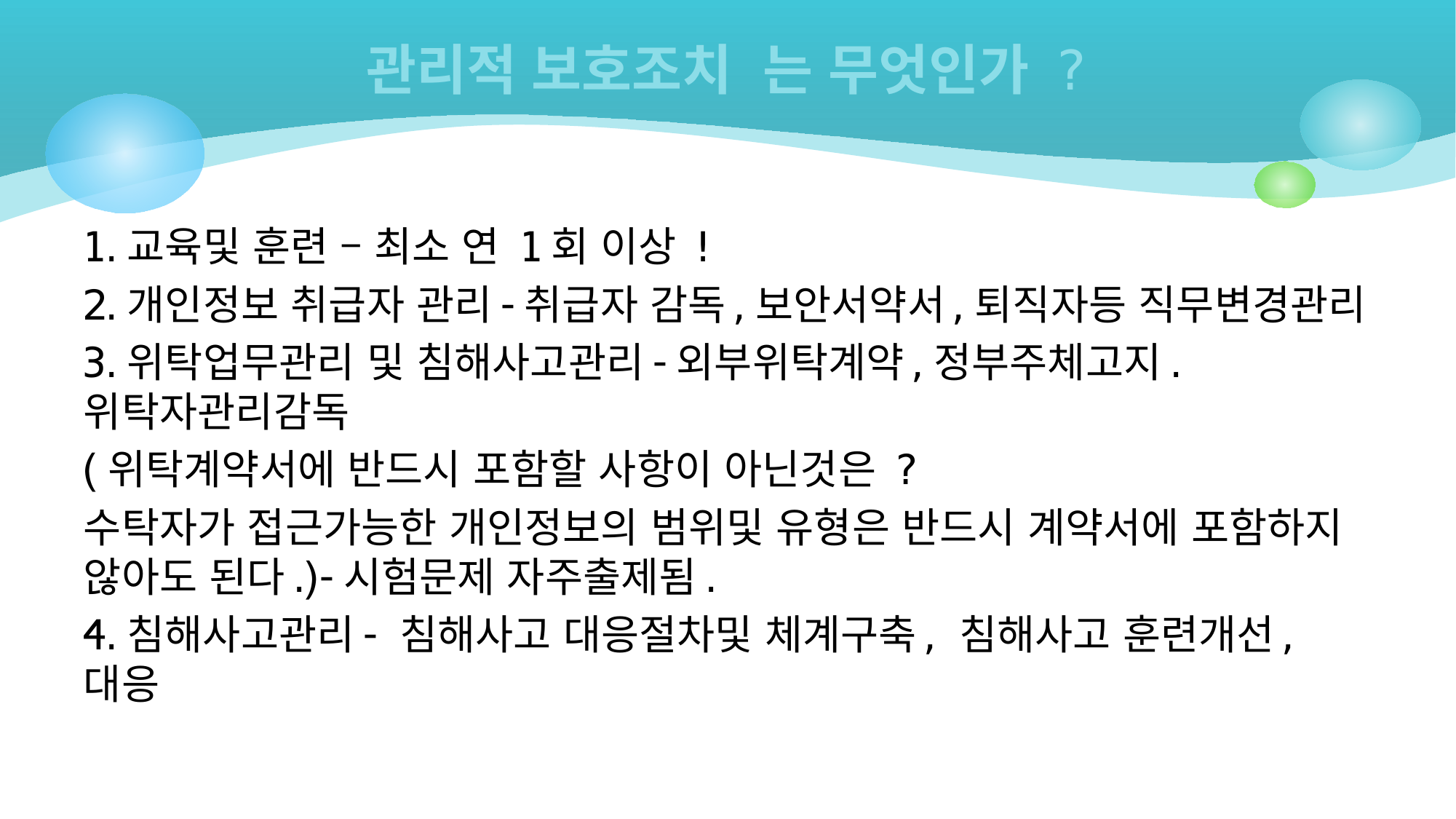

# 관리적 보호조치  는 무엇인가 ?
1.교육및 훈련 – 최소 연 1회 이상 !
2.개인정보 취급자 관리-취급자 감독,보안서약서,퇴직자등 직무변경관리
3.위탁업무관리 및 침해사고관리-외부위탁계약,정부주체고지.위탁자관리감독
(위탁계약서에 반드시 포함할 사항이 아닌것은 ?
수탁자가 접근가능한 개인정보의 범위및 유형은 반드시 계약서에 포함하지 않아도 된다.)-시험문제 자주출제됨.
4.침해사고관리- 침해사고 대응절차및 체계구축, 침해사고 훈련개선,대응